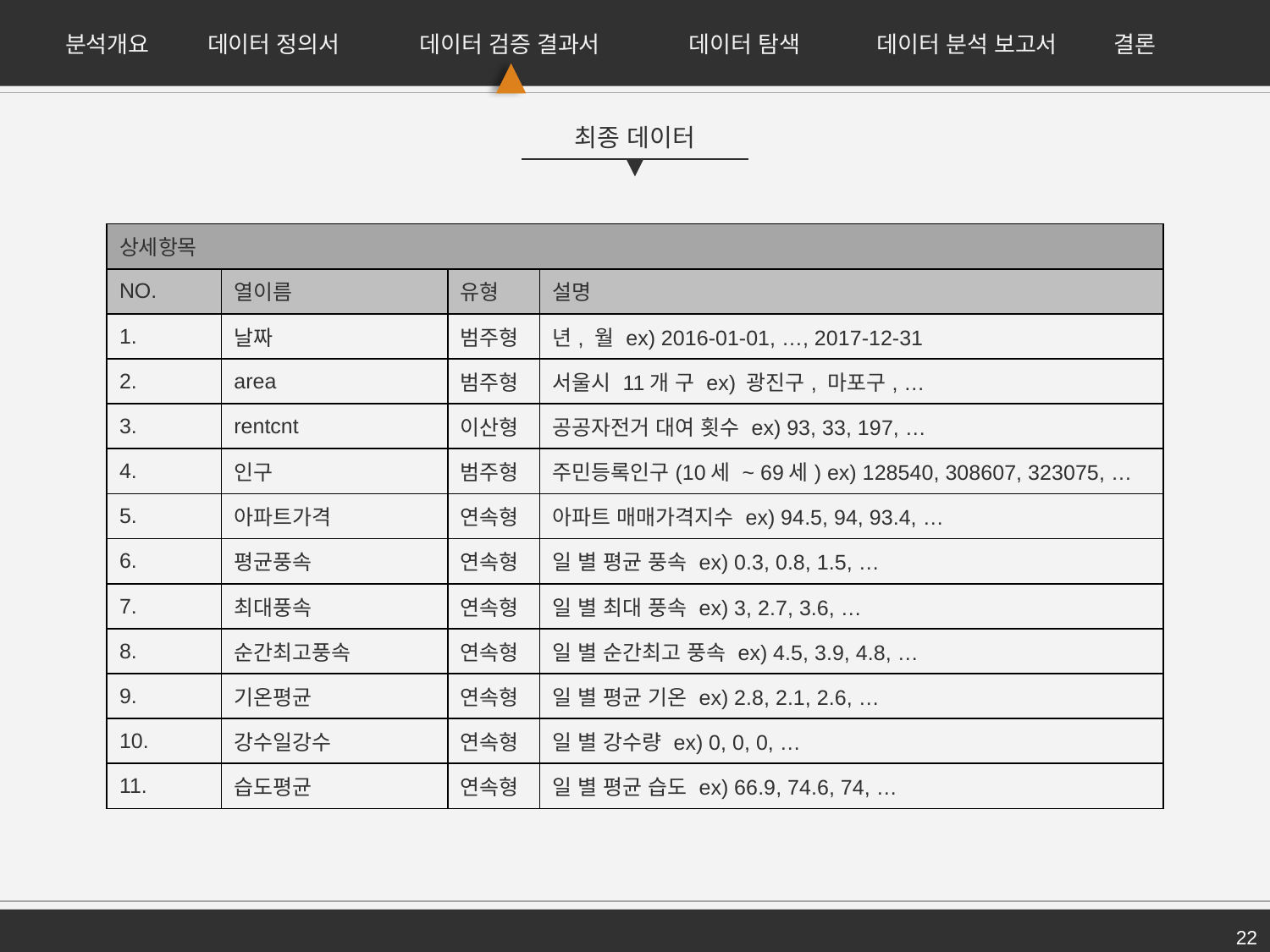

분석개요
데이터 정의서
데이터 검증 결과서
데이터 탐색
데이터 분석 보고서
결론

최종 데이터

| 상세항목 |  |  |  |
| --- | --- | --- | --- |
| NO. | 열이름 | 유형 | 설명 |
| 1. | 날짜 | 범주형 | 년, 월 ex) 2016-01-01, …, 2017-12-31 |
| 2. | area | 범주형 | 서울시 11개 구 ex) 광진구, 마포구, … |
| 3. | rentcnt | 이산형 | 공공자전거 대여 횟수 ex) 93, 33, 197, … |
| 4. | 인구 | 범주형 | 주민등록인구(10세 ~ 69세) ex) 128540, 308607, 323075, … |
| 5. | 아파트가격 | 연속형 | 아파트 매매가격지수 ex) 94.5, 94, 93.4, … |
| 6. | 평균풍속 | 연속형 | 일 별 평균 풍속 ex) 0.3, 0.8, 1.5, … |
| 7. | 최대풍속 | 연속형 | 일 별 최대 풍속 ex) 3, 2.7, 3.6, … |
| 8. | 순간최고풍속 | 연속형 | 일 별 순간최고 풍속 ex) 4.5, 3.9, 4.8, … |
| 9. | 기온평균 | 연속형 | 일 별 평균 기온 ex) 2.8, 2.1, 2.6, … |
| 10. | 강수일강수 | 연속형 | 일 별 강수량 ex) 0, 0, 0, … |
| 11. | 습도평균 | 연속형 | 일 별 평균 습도 ex) 66.9, 74.6, 74, … |

22